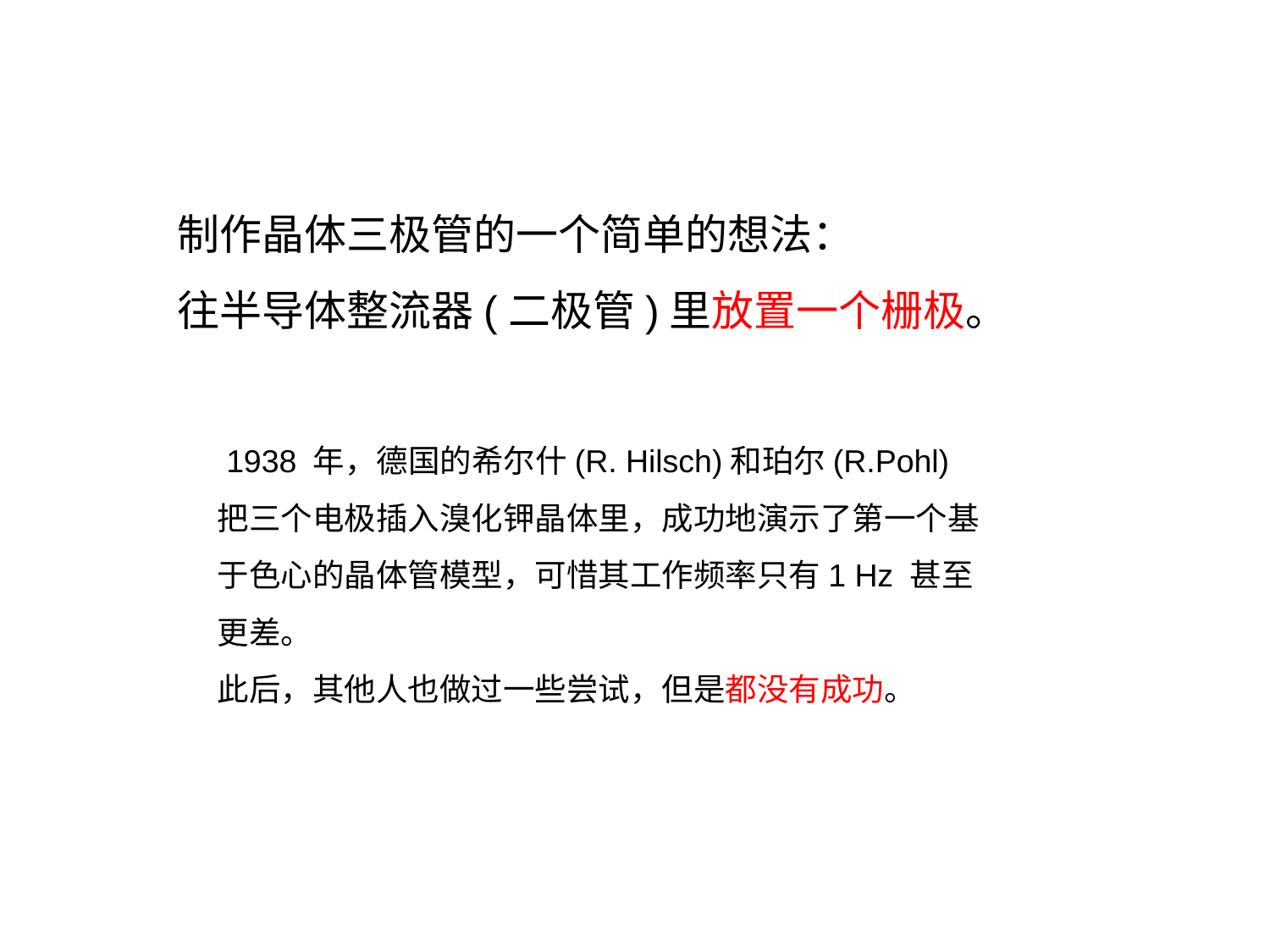

制作晶体三极管的一个简单的想法：
往半导体整流器(二极管)里放置一个栅极。
 1938 年，德国的希尔什(R. Hilsch)和珀尔(R.Pohl)把三个电极插入溴化钾晶体里，成功地演示了第一个基于色心的晶体管模型，可惜其工作频率只有1 Hz 甚至更差。
此后，其他人也做过一些尝试，但是都没有成功。